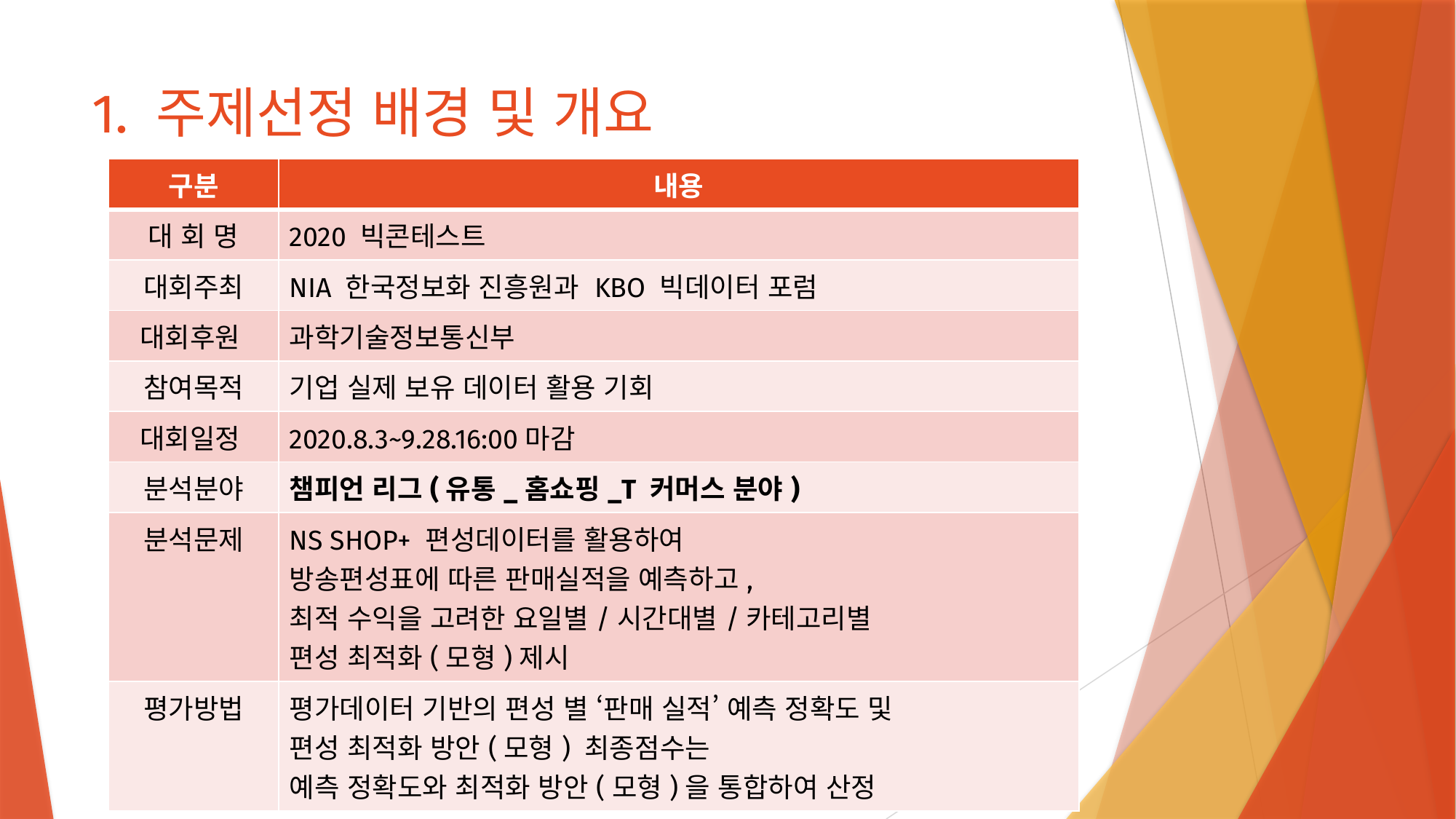

# 1. 주제선정 배경 및 개요
| 구분 | 내용 |
| --- | --- |
| 대 회 명 | 2020 빅콘테스트 |
| 대회주최 | NIA 한국정보화 진흥원과 KBO 빅데이터 포럼 |
| 대회후원 | 과학기술정보통신부 |
| 참여목적 | 기업 실제 보유 데이터 활용 기회 |
| 대회일정 | 2020.8.3~9.28.16:00마감 |
| 분석분야 | 챔피언 리그(유통\_홈쇼핑\_T 커머스 분야) |
| 분석문제 | NS SHOP+ 편성데이터를 활용하여 방송편성표에 따른 판매실적을 예측하고, 최적 수익을 고려한 요일별/시간대별/카테고리별 편성 최적화(모형)제시 |
| 평가방법 | 평가데이터 기반의 편성 별 ‘판매 실적’ 예측 정확도 및 편성 최적화 방안(모형) 최종점수는 예측 정확도와 최적화 방안(모형)을 통합하여 산정 |